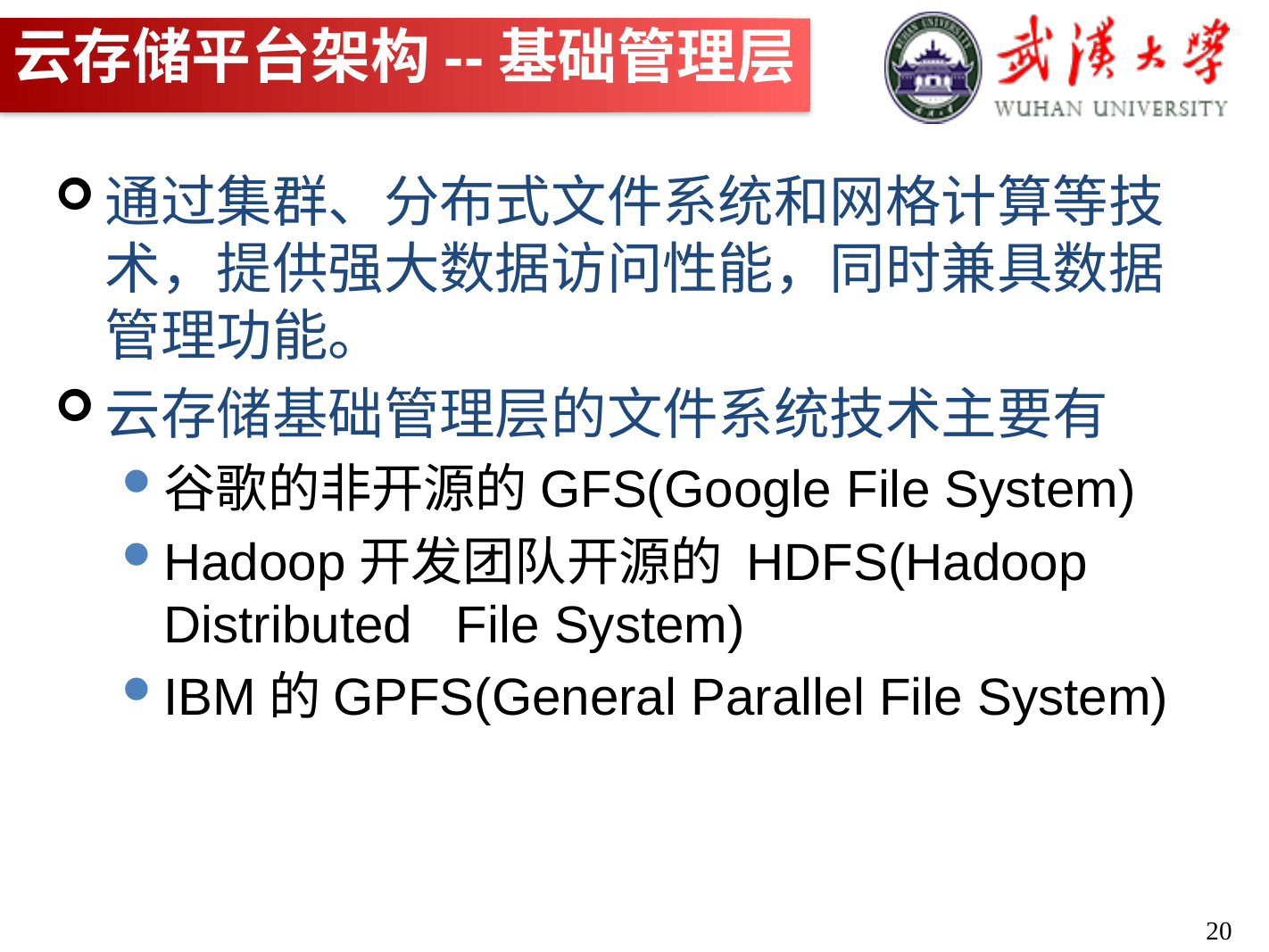

# 云存储平台架构--基础管理层
通过集群、分布式文件系统和网格计算等技术，提供强大数据访问性能，同时兼具数据管理功能。
云存储基础管理层的文件系统技术主要有
谷歌的非开源的GFS(Google File System)
Hadoop开发团队开源的 HDFS(Hadoop Distributed   File System)
IBM的GPFS(General Parallel File System)